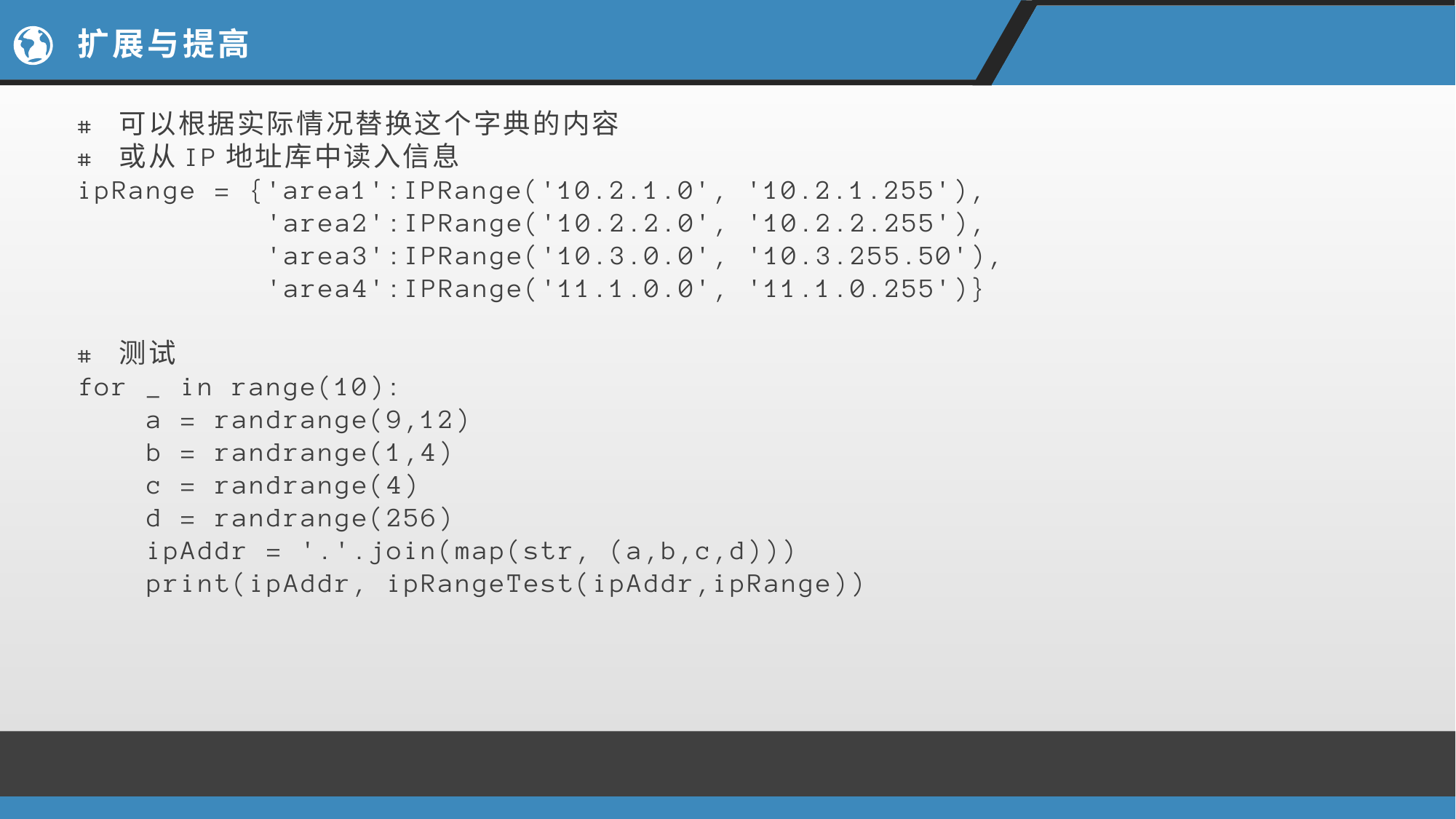

# 扩展与提高

# 可以根据实际情况替换这个字典的内容
# 或从IP地址库中读入信息
ipRange = {'area1':IPRange('10.2.1.0', '10.2.1.255'),
           'area2':IPRange('10.2.2.0', '10.2.2.255'),
           'area3':IPRange('10.3.0.0', '10.3.255.50'),
           'area4':IPRange('11.1.0.0', '11.1.0.255')}

# 测试
for _ in range(10):
    a = randrange(9,12)
    b = randrange(1,4)
    c = randrange(4)
    d = randrange(256)
    ipAddr = '.'.join(map(str, (a,b,c,d)))
    print(ipAddr, ipRangeTest(ipAddr,ipRange))